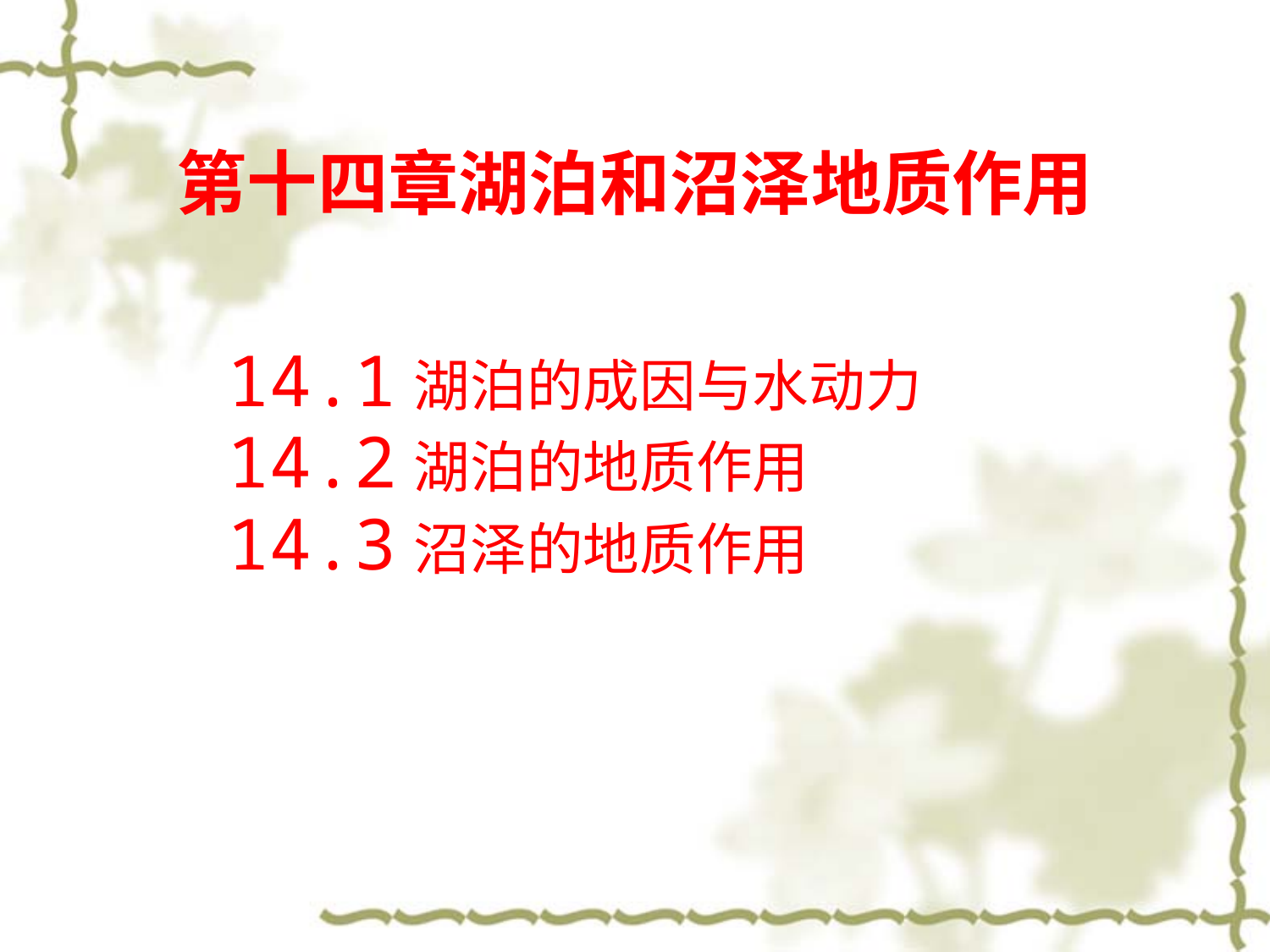

第十四章湖泊和沼泽地质作用
14.1湖泊的成因与水动力
14.2湖泊的地质作用
14.3沼泽的地质作用